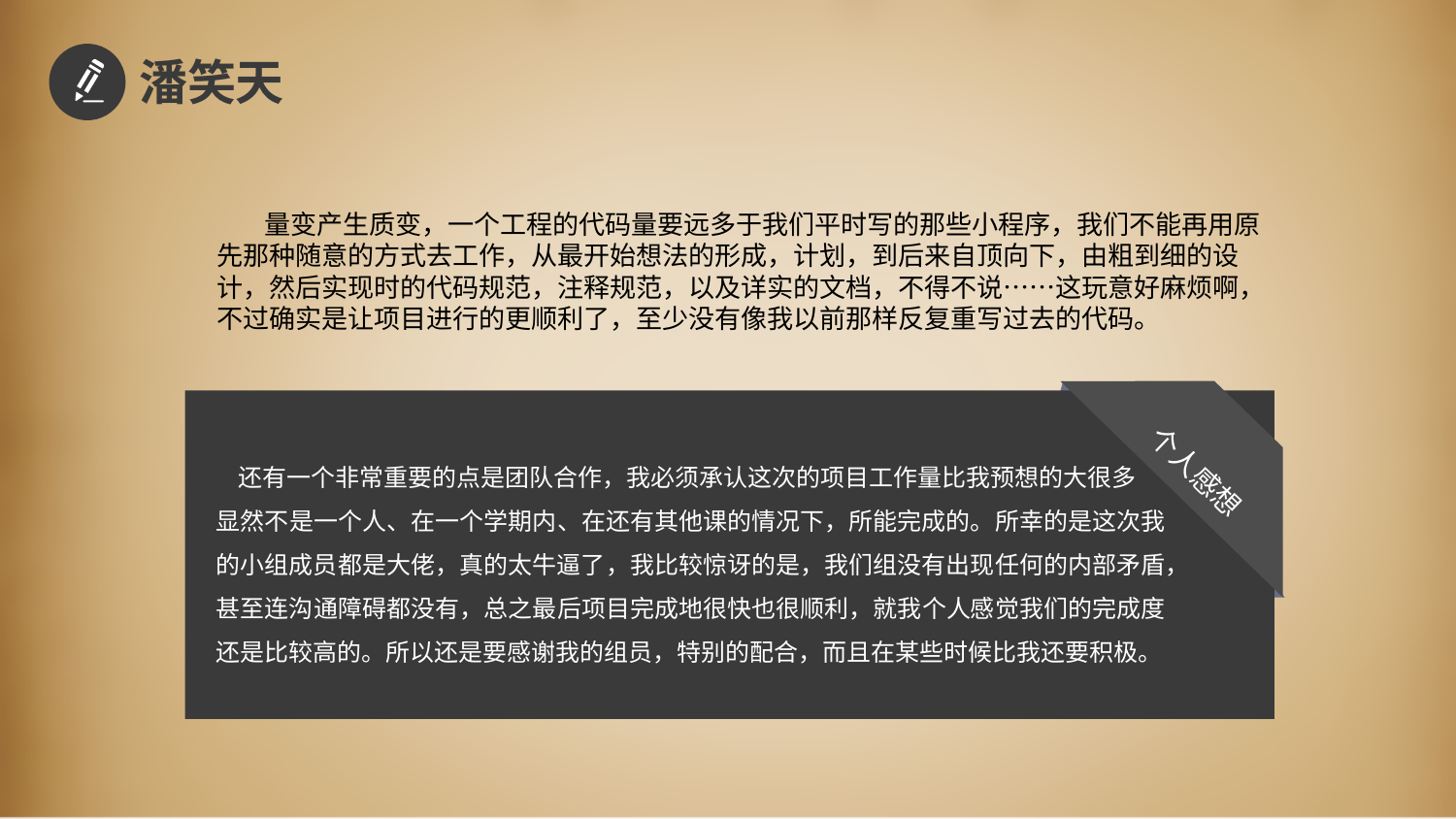

潘笑天
       量变产生质变，一个工程的代码量要远多于我们平时写的那些小程序，我们不能再用原先那种随意的方式去工作，从最开始想法的形成，计划，到后来自顶向下，由粗到细的设计，然后实现时的代码规范，注释规范，以及详实的文档，不得不说……这玩意好麻烦啊，不过确实是让项目进行的更顺利了，至少没有像我以前那样反复重写过去的代码。

   还有一个非常重要的点是团队合作，我必须承认这次的项目工作量比我预想的大很多
显然不是一个人、在一个学期内、在还有其他课的情况下，所能完成的。所幸的是这次我的小组成员都是大佬，真的太牛逼了，我比较惊讶的是，我们组没有出现任何的内部矛盾，甚至连沟通障碍都没有，总之最后项目完成地很快也很顺利，就我个人感觉我们的完成度还是比较高的。所以还是要感谢我的组员，特别的配合，而且在某些时候比我还要积极。

个人感想